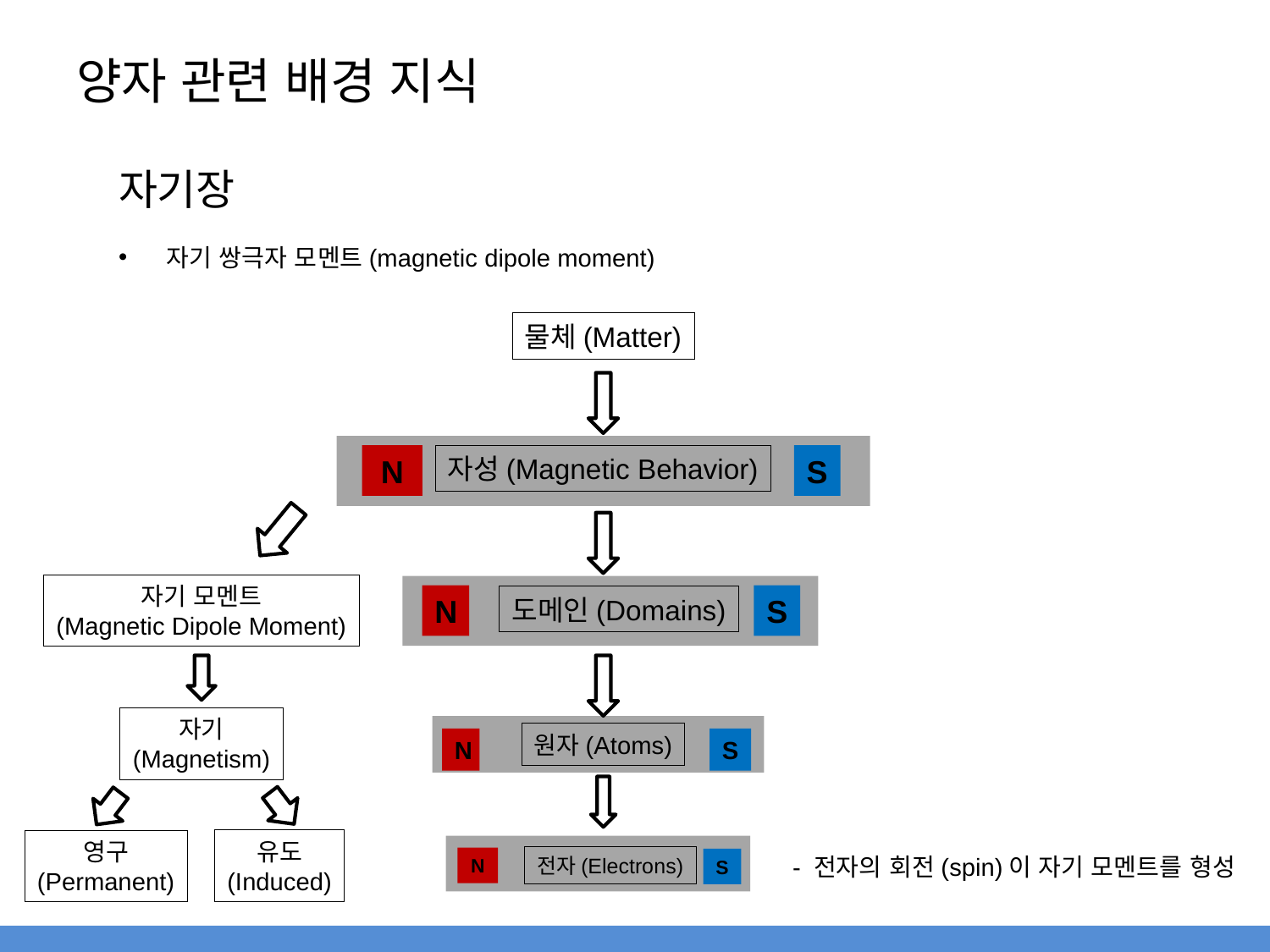

# 양자 관련 배경 지식
자기장
자기 쌍극자 모멘트(magnetic dipole moment)
물체(Matter)

N
S
자성(Magnetic Behavior)

자기 모멘트
(Magnetic Dipole Moment)

N
S
도메인(Domains)

자기
(Magnetism)

원자(Atoms)
N
S

유도
(Induced)
영구
(Permanent)

전자(Electrons)
N
S
- 전자의 회전(spin)이 자기 모멘트를 형성